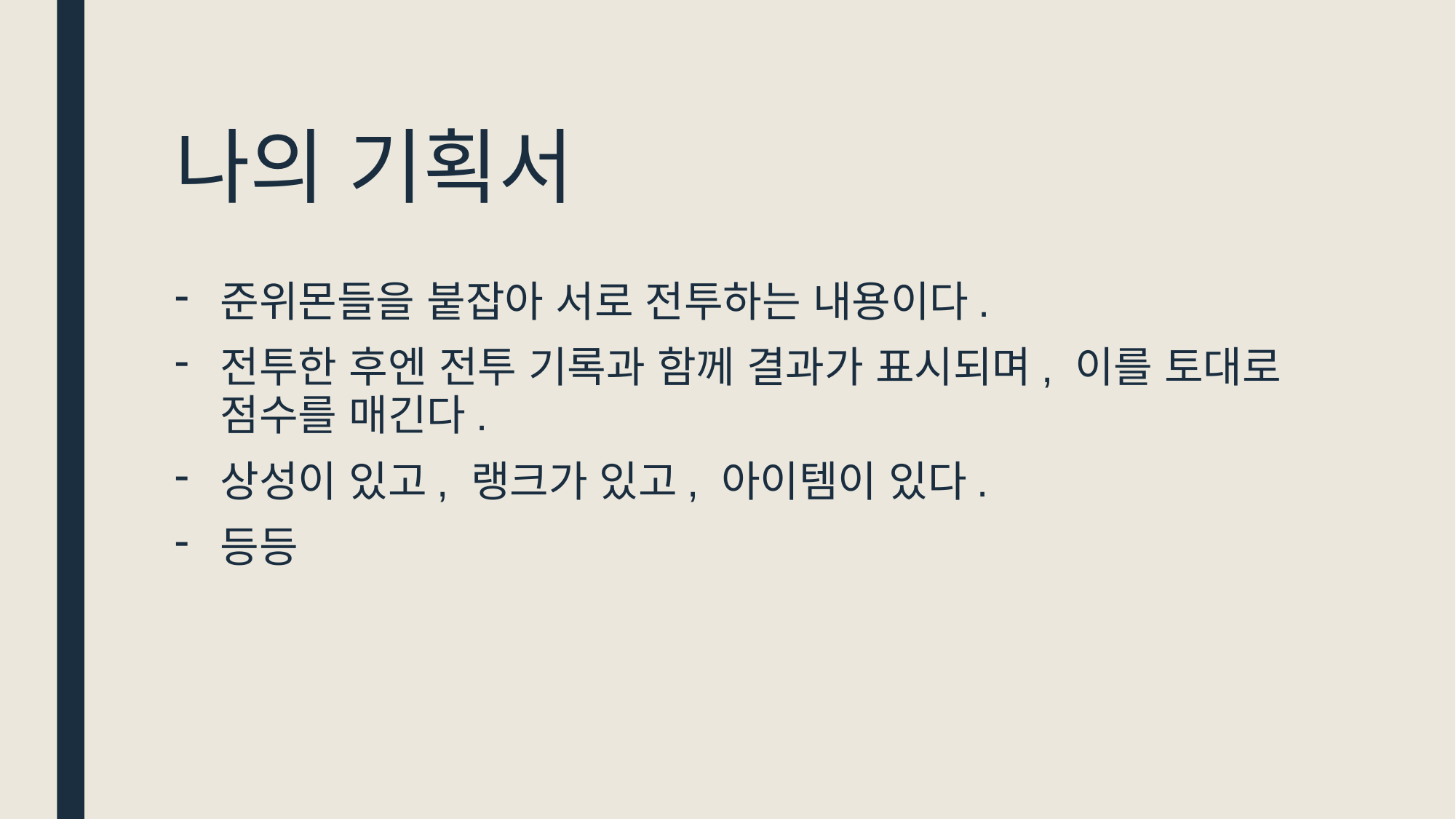

# 나의 기획서
준위몬들을 붙잡아 서로 전투하는 내용이다.
전투한 후엔 전투 기록과 함께 결과가 표시되며, 이를 토대로 점수를 매긴다.
상성이 있고, 랭크가 있고, 아이템이 있다.
등등